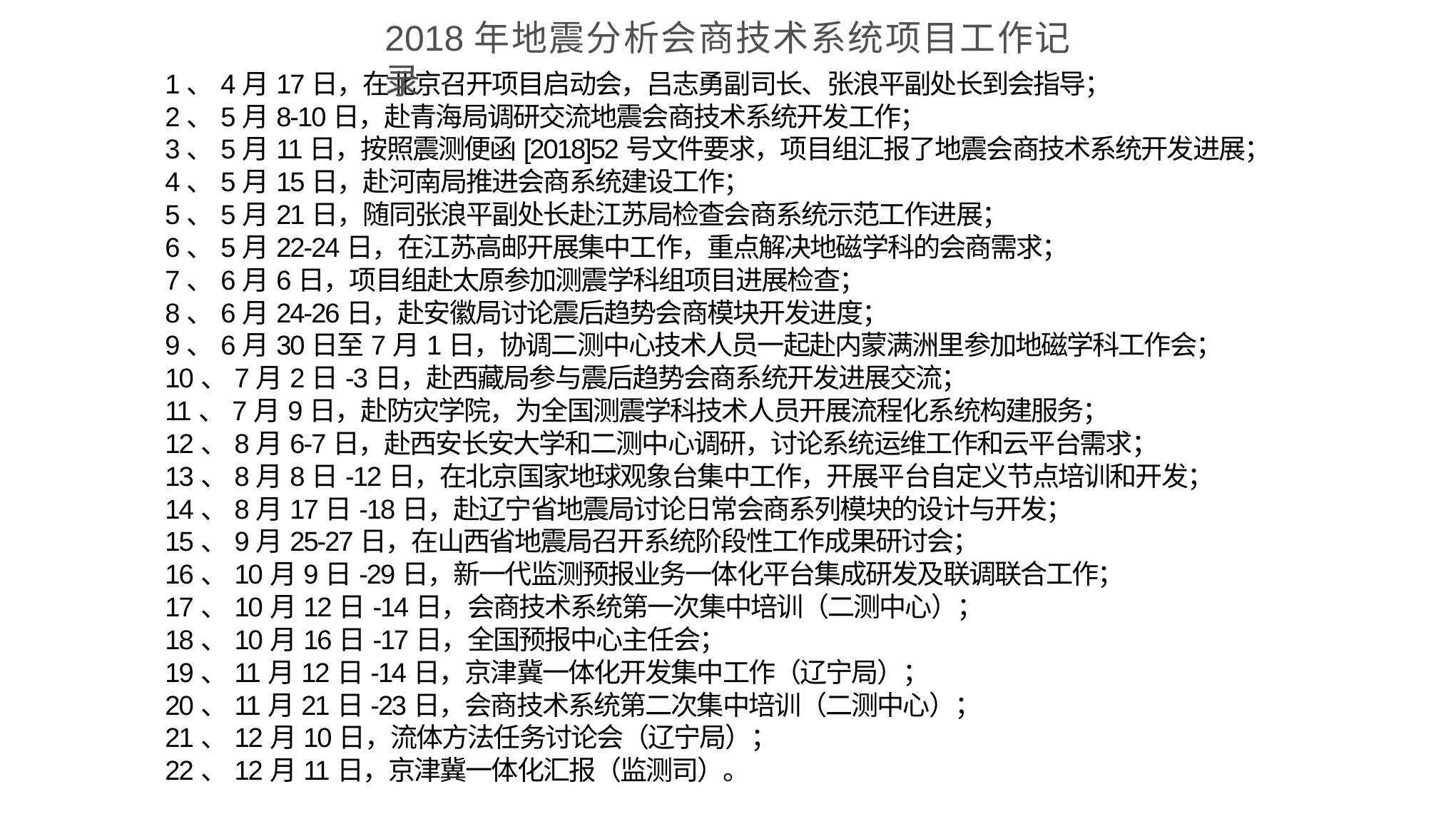

2018年地震分析会商技术系统项目工作记录
# 1、4月17日，在北京召开项目启动会，吕志勇副司长、张浪平副处长到会指导； 2、5月8-10日，赴青海局调研交流地震会商技术系统开发工作； 3、5月11日，按照震测便函[2018]52号文件要求，项目组汇报了地震会商技术系统开发进展； 4、5月15日，赴河南局推进会商系统建设工作； 5、5月21日，随同张浪平副处长赴江苏局检查会商系统示范工作进展； 6、5月22-24日，在江苏高邮开展集中工作，重点解决地磁学科的会商需求； 7、6月6日，项目组赴太原参加测震学科组项目进展检查； 8、6月24-26日，赴安徽局讨论震后趋势会商模块开发进度； 9、6月30日至7月1日，协调二测中心技术人员一起赴内蒙满洲里参加地磁学科工作会； 10、7月2日-3日，赴西藏局参与震后趋势会商系统开发进展交流； 11、7月9日，赴防灾学院，为全国测震学科技术人员开展流程化系统构建服务； 12、8月6-7日，赴西安长安大学和二测中心调研，讨论系统运维工作和云平台需求； 13、8月8日-12日，在北京国家地球观象台集中工作，开展平台自定义节点培训和开发； 14、8月17日-18日，赴辽宁省地震局讨论日常会商系列模块的设计与开发； 15、9月25-27日，在山西省地震局召开系统阶段性工作成果研讨会； 16、10月9日-29日，新一代监测预报业务一体化平台集成研发及联调联合工作； 17、10月12日-14日，会商技术系统第一次集中培训（二测中心）； 18、10月16日-17日，全国预报中心主任会； 19、11月12日-14日，京津冀一体化开发集中工作（辽宁局）； 20、11月21日-23日，会商技术系统第二次集中培训（二测中心）； 21、12月10日，流体方法任务讨论会（辽宁局）； 22、12月11日，京津冀一体化汇报（监测司）。